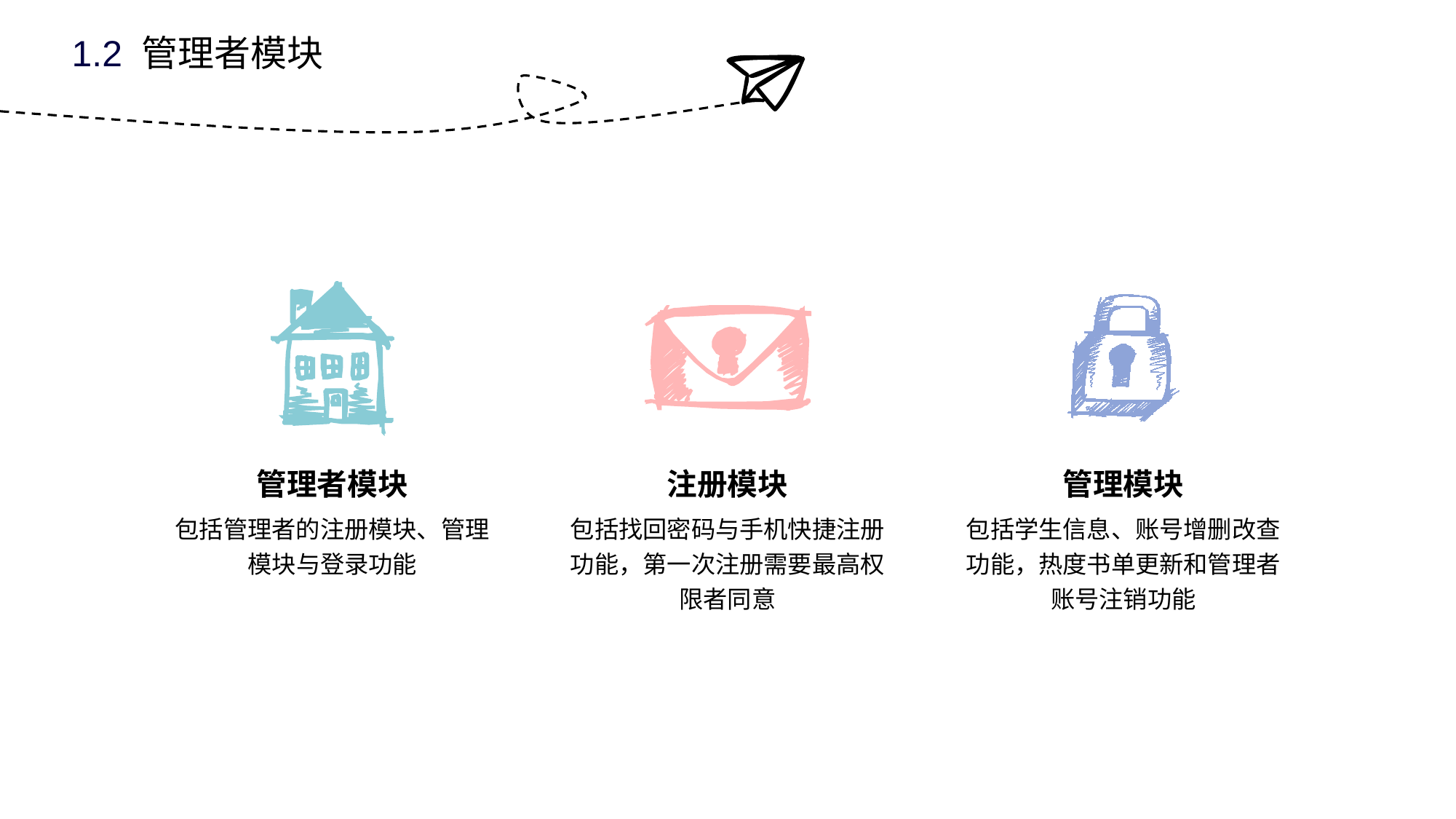

1.2 管理者模块

管理者模块
包括管理者的注册模块、管理模块与登录功能
注册模块
包括找回密码与手机快捷注册功能，第一次注册需要最高权限者同意
管理模块
包括学生信息、账号增删改查功能，热度书单更新和管理者账号注销功能